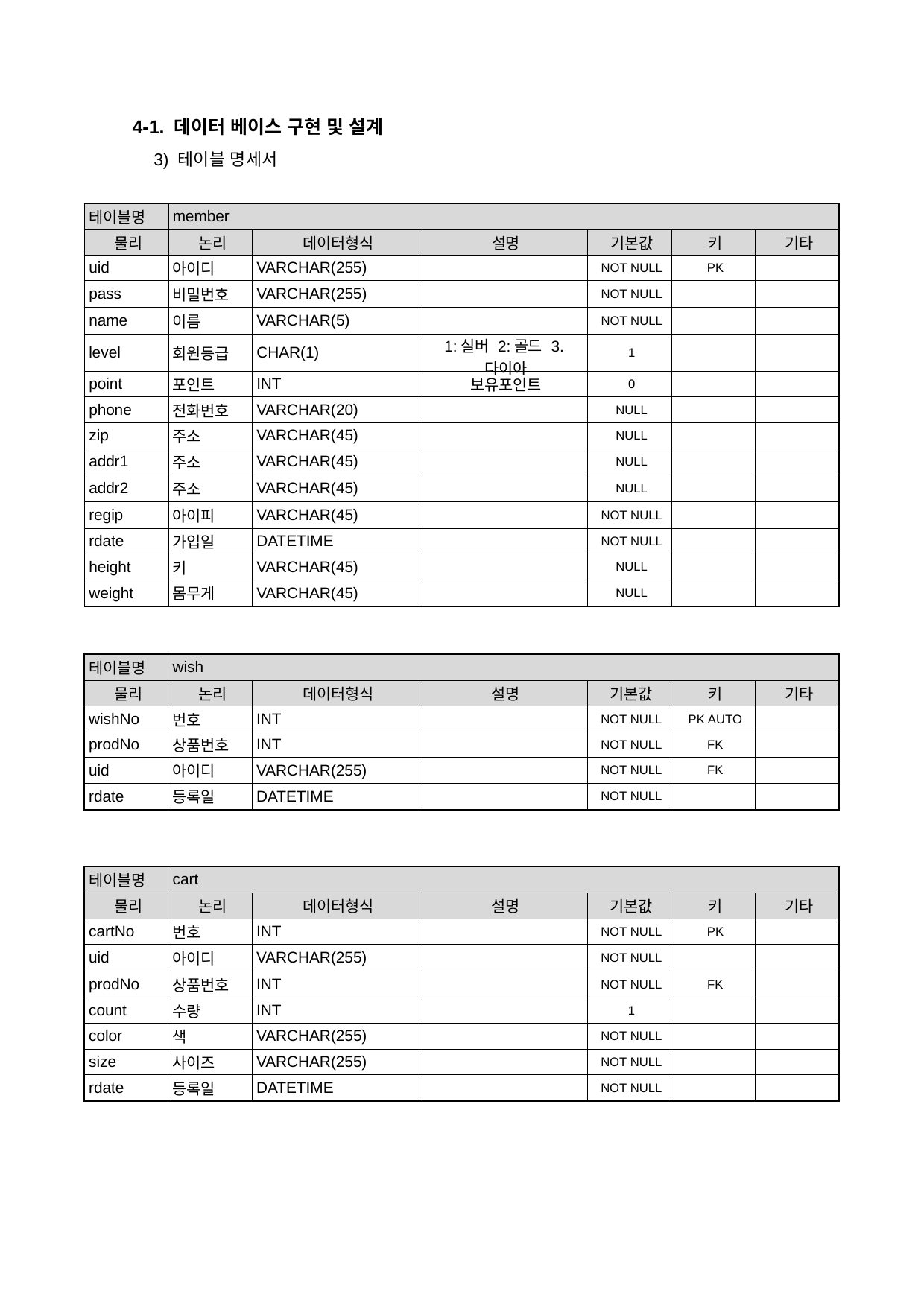

4-1. 데이터 베이스 구현 및 설계
3) 테이블 명세서
| 테이블명 | member |  |  |  |  |  |
| --- | --- | --- | --- | --- | --- | --- |
| 물리 | 논리 | 데이터형식 | 설명 | 기본값 | 키 | 기타 |
| uid | 아이디 | VARCHAR(255) |  | NOT NULL | PK |  |
| pass | 비밀번호 | VARCHAR(255) |  | NOT NULL |  |  |
| name | 이름 | VARCHAR(5) |  | NOT NULL |  |  |
| level | 회원등급 | CHAR(1) | 1:실버 2:골드 3.다이아 | 1 |  |  |
| point | 포인트 | INT | 보유포인트 | 0 |  |  |
| phone | 전화번호 | VARCHAR(20) |  | NULL |  |  |
| zip | 주소 | VARCHAR(45) |  | NULL |  |  |
| addr1 | 주소 | VARCHAR(45) |  | NULL |  |  |
| addr2 | 주소 | VARCHAR(45) |  | NULL |  |  |
| regip | 아이피 | VARCHAR(45) |  | NOT NULL |  |  |
| rdate | 가입일 | DATETIME |  | NOT NULL |  |  |
| height | 키 | VARCHAR(45) |  | NULL |  |  |
| weight | 몸무게 | VARCHAR(45) |  | NULL |  |  |
| 테이블명 | wish |  |  |  |  |  |
| --- | --- | --- | --- | --- | --- | --- |
| 물리 | 논리 | 데이터형식 | 설명 | 기본값 | 키 | 기타 |
| wishNo | 번호 | INT |  | NOT NULL | PK AUTO |  |
| prodNo | 상품번호 | INT |  | NOT NULL | FK |  |
| uid | 아이디 | VARCHAR(255) |  | NOT NULL | FK |  |
| rdate | 등록일 | DATETIME |  | NOT NULL |  |  |
| 테이블명 | cart |  |  |  |  |  |
| --- | --- | --- | --- | --- | --- | --- |
| 물리 | 논리 | 데이터형식 | 설명 | 기본값 | 키 | 기타 |
| cartNo | 번호 | INT |  | NOT NULL | PK |  |
| uid | 아이디 | VARCHAR(255) |  | NOT NULL |  |  |
| prodNo | 상품번호 | INT |  | NOT NULL | FK |  |
| count | 수량 | INT |  | 1 |  |  |
| color | 색 | VARCHAR(255) |  | NOT NULL |  |  |
| size | 사이즈 | VARCHAR(255) |  | NOT NULL |  |  |
| rdate | 등록일 | DATETIME |  | NOT NULL |  |  |